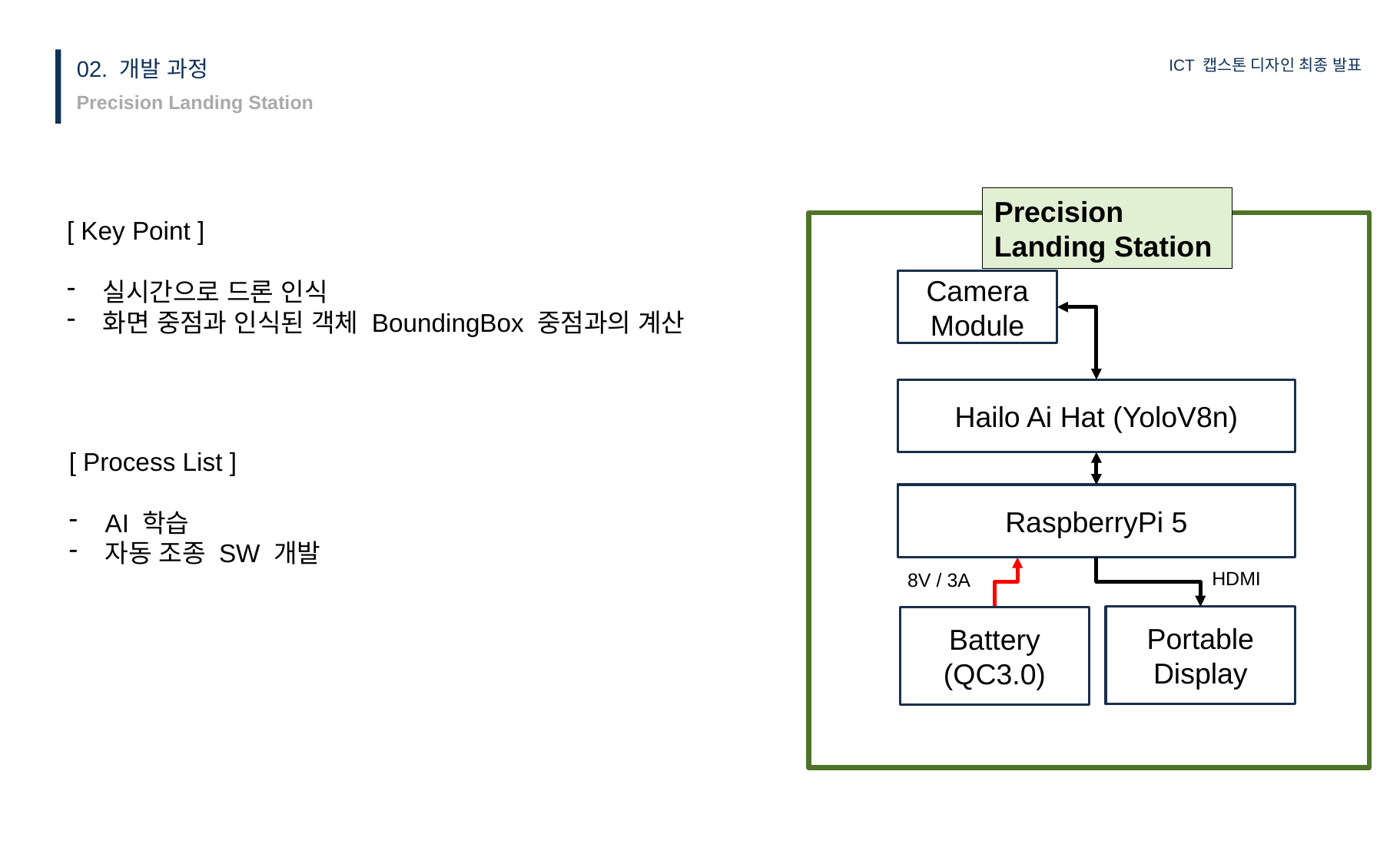

02. 개발 과정
ICT 캡스톤 디자인 최종 발표
Precision Landing Station
Precision　Landing Station
[ Key Point ]

실시간으로 드론 인식
화면 중점과 인식된 객체 BoundingBox 중점과의 계산

Camera
Module
Hailo Ai Hat (YoloV8n)
[ Process List ]

AI 학습
자동 조종 SW 개발
RaspberryPi 5
HDMI
8V / 3A
Portable Display
Battery
(QC3.0)